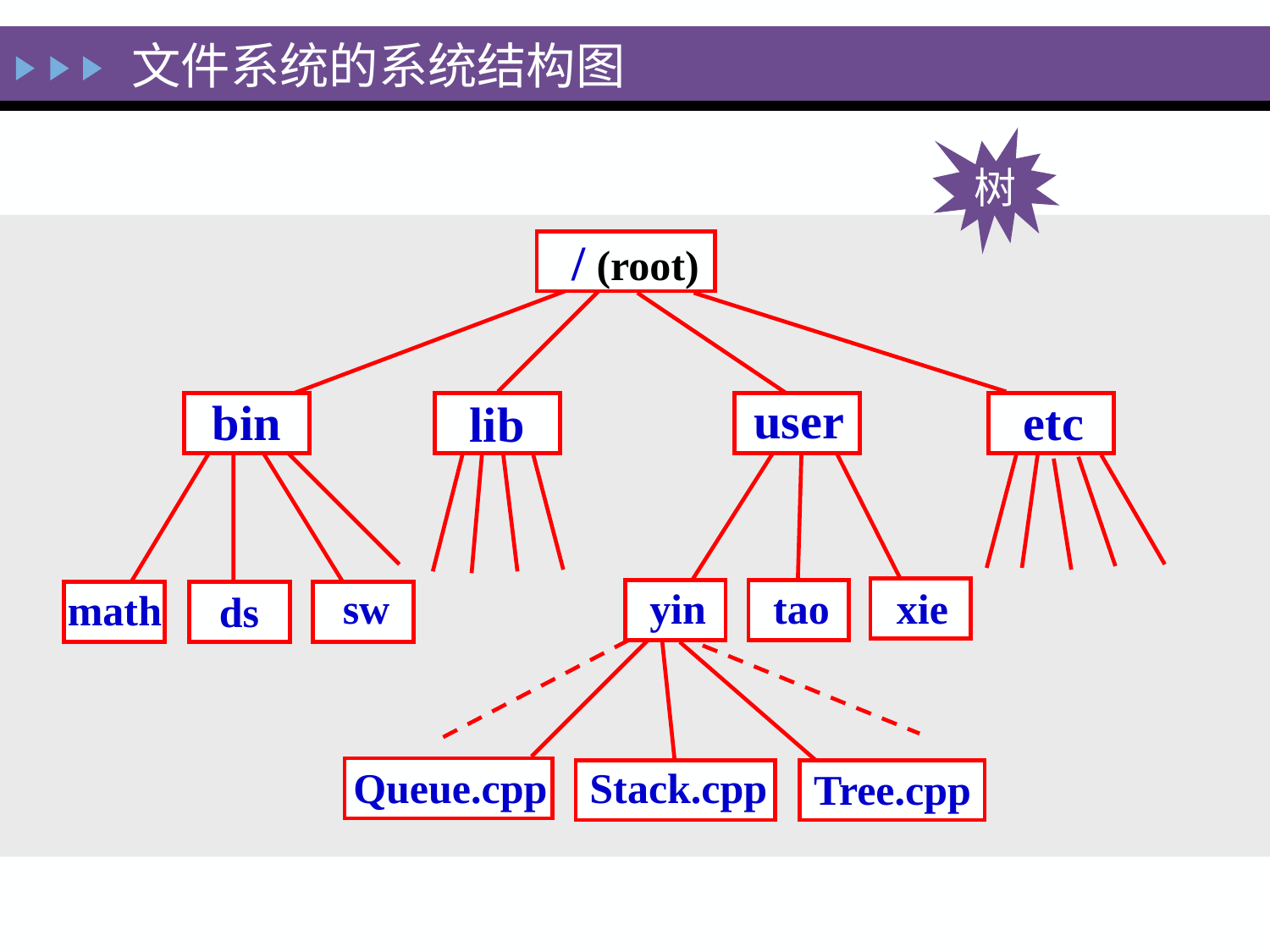

文件系统的系统结构图
树

/ (root)

user
bin
etc
lib

sw
yin
tao
xie
math

ds

Queue.cpp
Stack.cpp
Tree.cpp